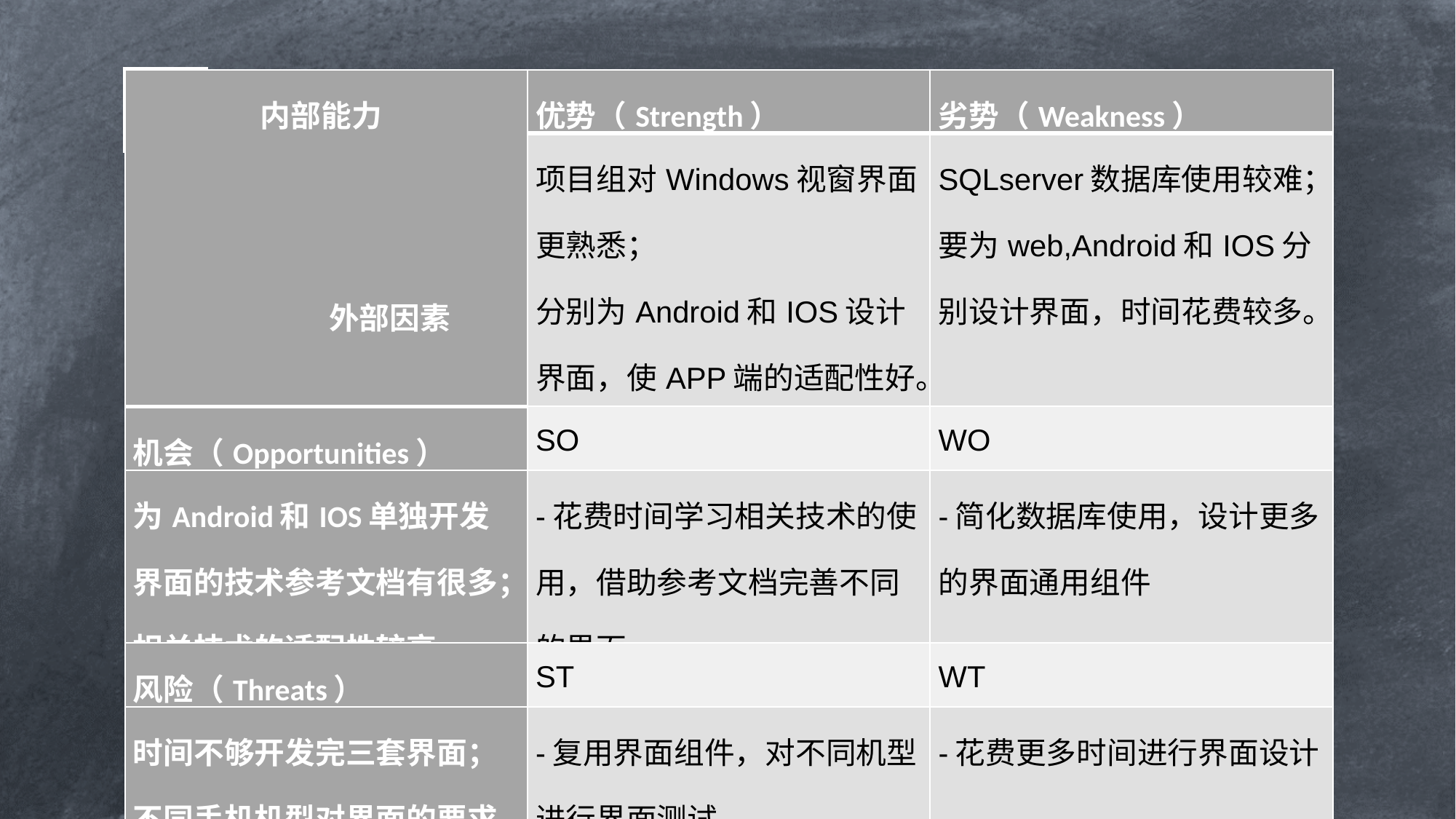

备选方案

| 内部能力       外部因素 | 优势（Strength） | 劣势（Weakness） |
| --- | --- | --- |
|  | 项目组对Windows视窗界面更熟悉； 分别为Android和IOS设计界面，使APP端的适配性好。 | SQLserver数据库使用较难； 要为web,Android和IOS分别设计界面，时间花费较多。 |
| 机会（Opportunities） | SO | WO |
| 为Android和IOS单独开发界面的技术参考文档有很多； 相关技术的适配性较高。 | -花费时间学习相关技术的使用，借助参考文档完善不同的界面， | -简化数据库使用，设计更多的界面通用组件 |
| 风险（Threats） | ST | WT |
| 时间不够开发完三套界面； 不同手机机型对界面的要求可能会有很多。 | -复用界面组件，对不同机型进行界面测试 | -花费更多时间进行界面设计 |